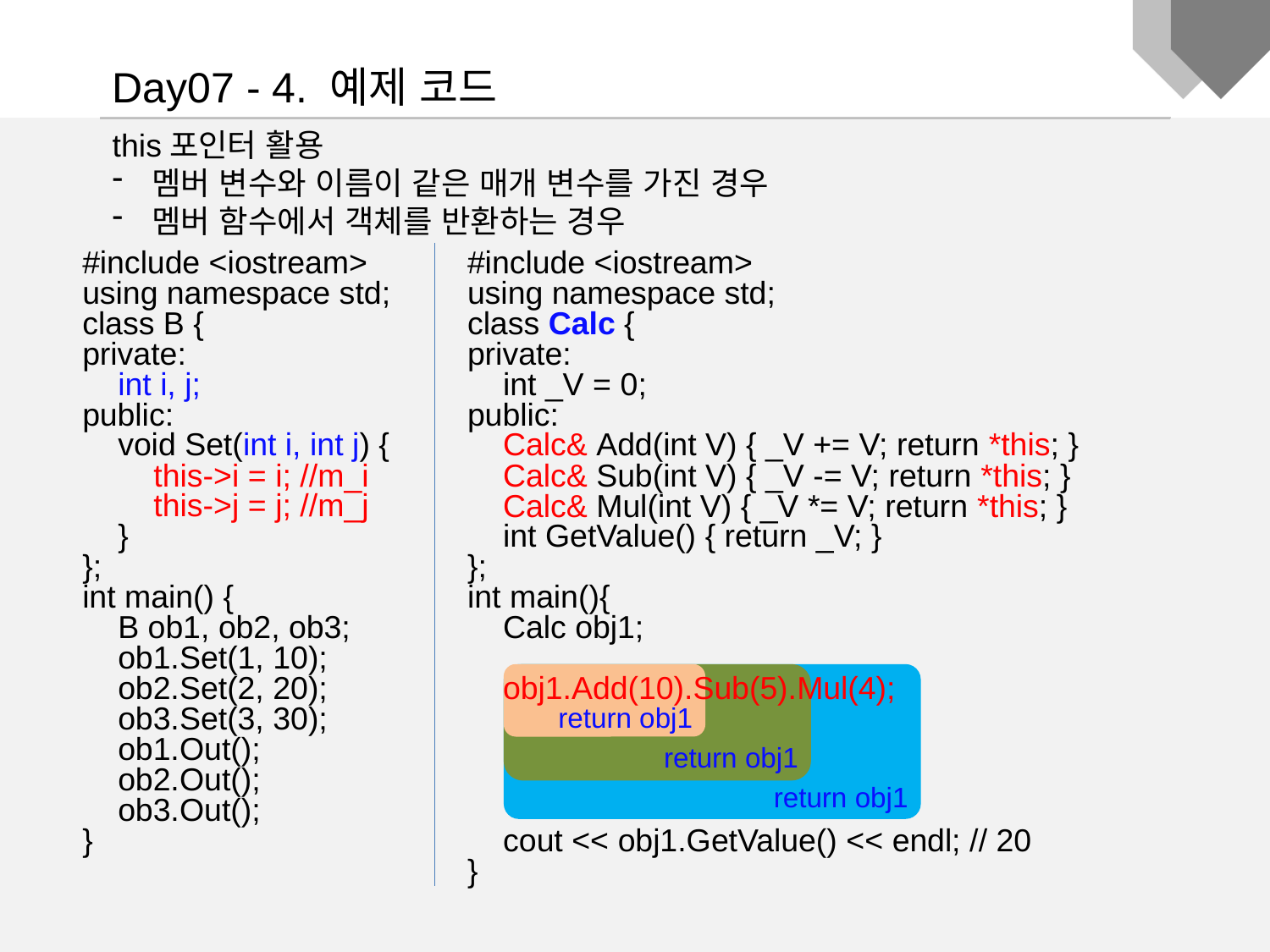

Day07 - 4. 예제 코드
this포인터 활용
멤버 변수와 이름이 같은 매개 변수를 가진 경우
멤버 함수에서 객체를 반환하는 경우
#include <iostream>
using namespace std;
class B {
private:
    int i, j;
public:
    void Set(int i, int j) {
        this->i = i; //m_i
        this->j = j; //m_j
    }
};
int main() {
    B ob1, ob2, ob3;
    ob1.Set(1, 10);
    ob2.Set(2, 20);
    ob3.Set(3, 30);
    ob1.Out();
    ob2.Out();
    ob3.Out();
}
#include <iostream>
using namespace std;
class Calc {
private:
    int _V = 0;
public:
    Calc& Add(int V) { _V += V; return *this; }
    Calc& Sub(int V) { _V -= V; return *this; }
    Calc& Mul(int V) { _V *= V; return *this; }
    int GetValue() { return _V; }
};
int main(){
    Calc obj1;

    obj1.Add(10).Sub(5).Mul(4);

    cout << obj1.GetValue() << endl; // 20
}

 return obj1
 return obj1
 return obj1